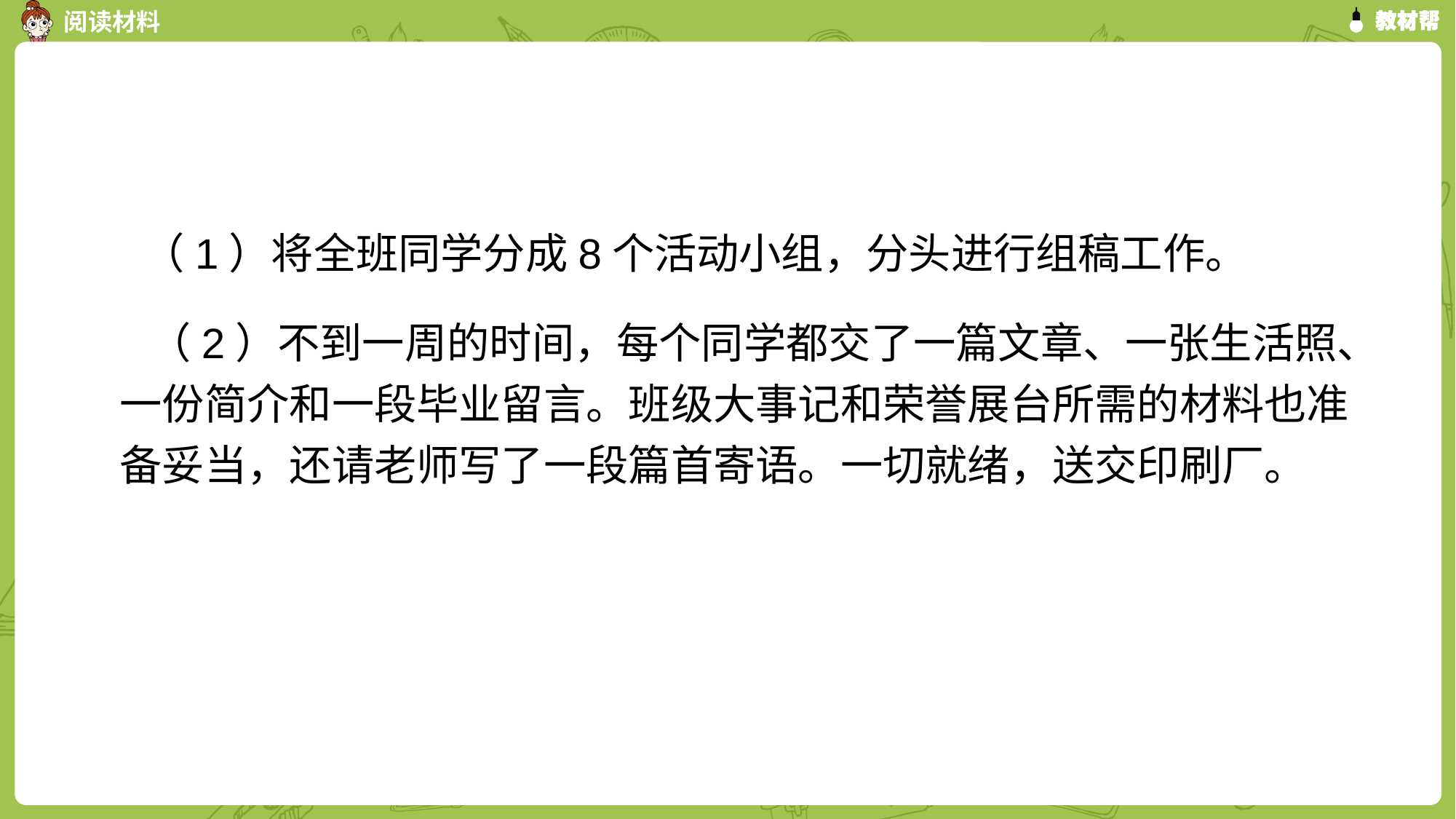

（1）将全班同学分成8个活动小组，分头进行组稿工作。
  （2）不到一周的时间，每个同学都交了一篇文章、一张生活照、一份简介和一段毕业留言。班级大事记和荣誉展台所需的材料也准备妥当，还请老师写了一段篇首寄语。一切就绪，送交印刷厂。